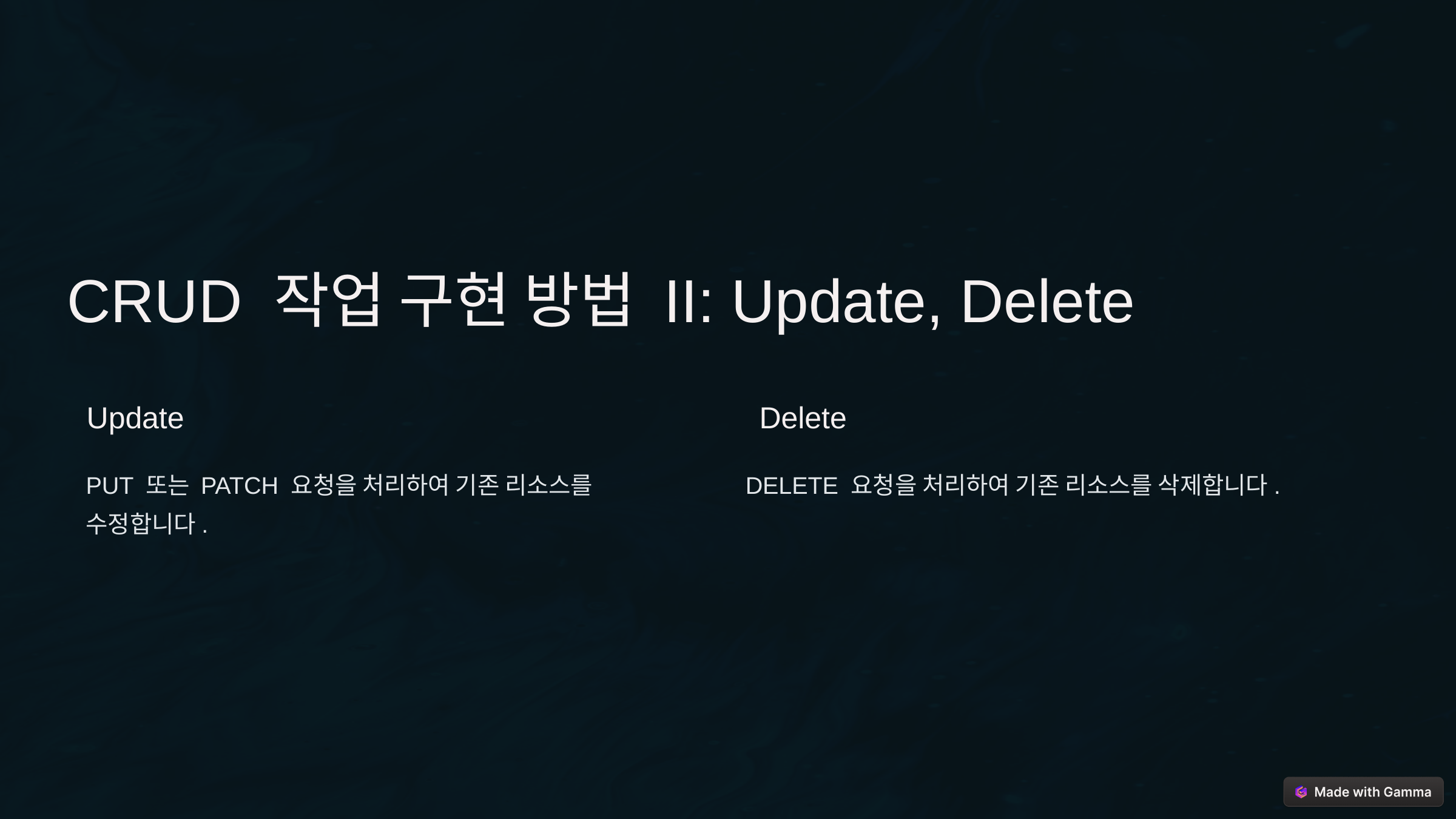

CRUD 작업 구현 방법 II: Update, Delete
Update
Delete
PUT 또는 PATCH 요청을 처리하여 기존 리소스를 수정합니다.
DELETE 요청을 처리하여 기존 리소스를 삭제합니다.